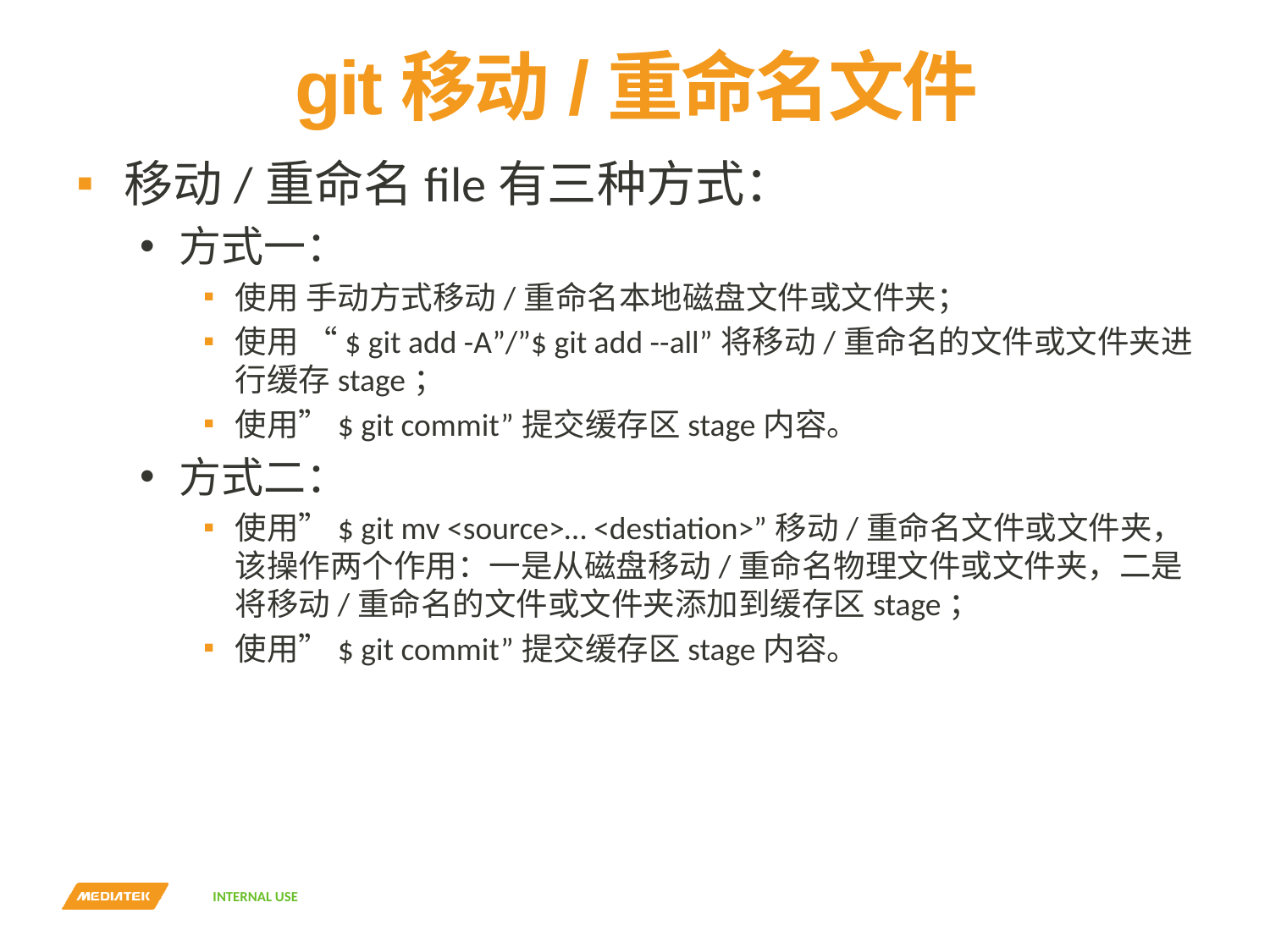

# git移动/重命名文件
移动/重命名file有三种方式：
方式一：
使用 手动方式移动/重命名本地磁盘文件或文件夹；
使用 “$ git add -A”/”$ git add --all”将移动/重命名的文件或文件夹进行缓存stage；
使用”$ git commit”提交缓存区stage内容。
方式二：
使用”$ git mv <source>… <destiation>”移动/重命名文件或文件夹，该操作两个作用：一是从磁盘移动/重命名物理文件或文件夹，二是将移动/重命名的文件或文件夹添加到缓存区stage；
使用”$ git commit”提交缓存区stage内容。